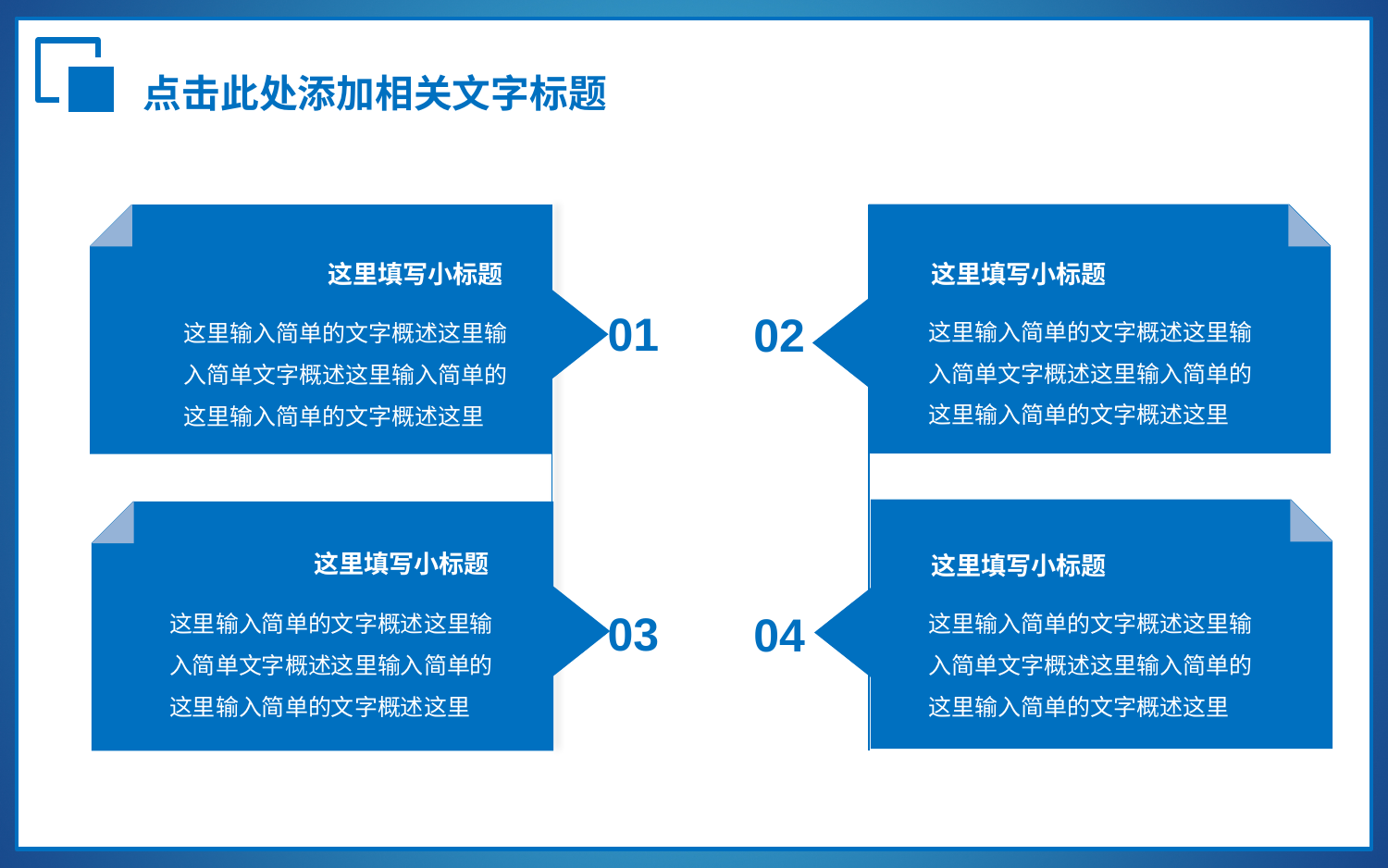

点击此处添加相关文字标题

这里填写小标题
这里填写小标题
这里输入简单的文字概述这里输入简单文字概述这里输入简单的
这里输入简单的文字概述这里
这里输入简单的文字概述这里输入简单文字概述这里输入简单的
这里输入简单的文字概述这里
01
02

这里填写小标题
这里填写小标题
这里输入简单的文字概述这里输入简单文字概述这里输入简单的
这里输入简单的文字概述这里
这里输入简单的文字概述这里输入简单文字概述这里输入简单的
这里输入简单的文字概述这里
03
04